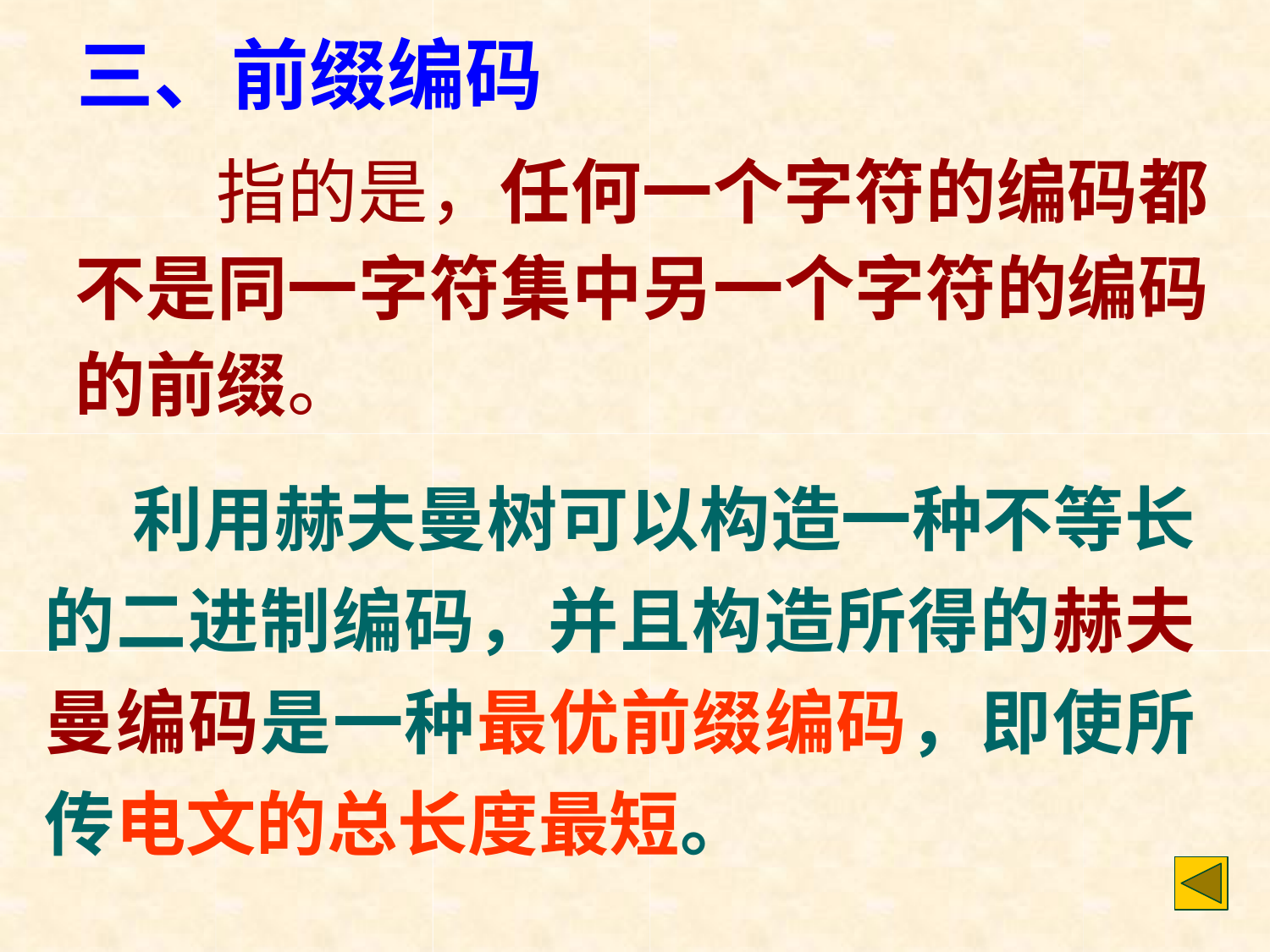

# 三、前缀编码
指的是，任何一个字符的编码都 不是同一字符集中另一个字符的编码 的前缀。
利用赫夫曼树可以构造一种不等长 的二进制编码，并且构造所得的赫夫 曼编码是一种最优前缀编码，即使所 传电文的总长度最短。